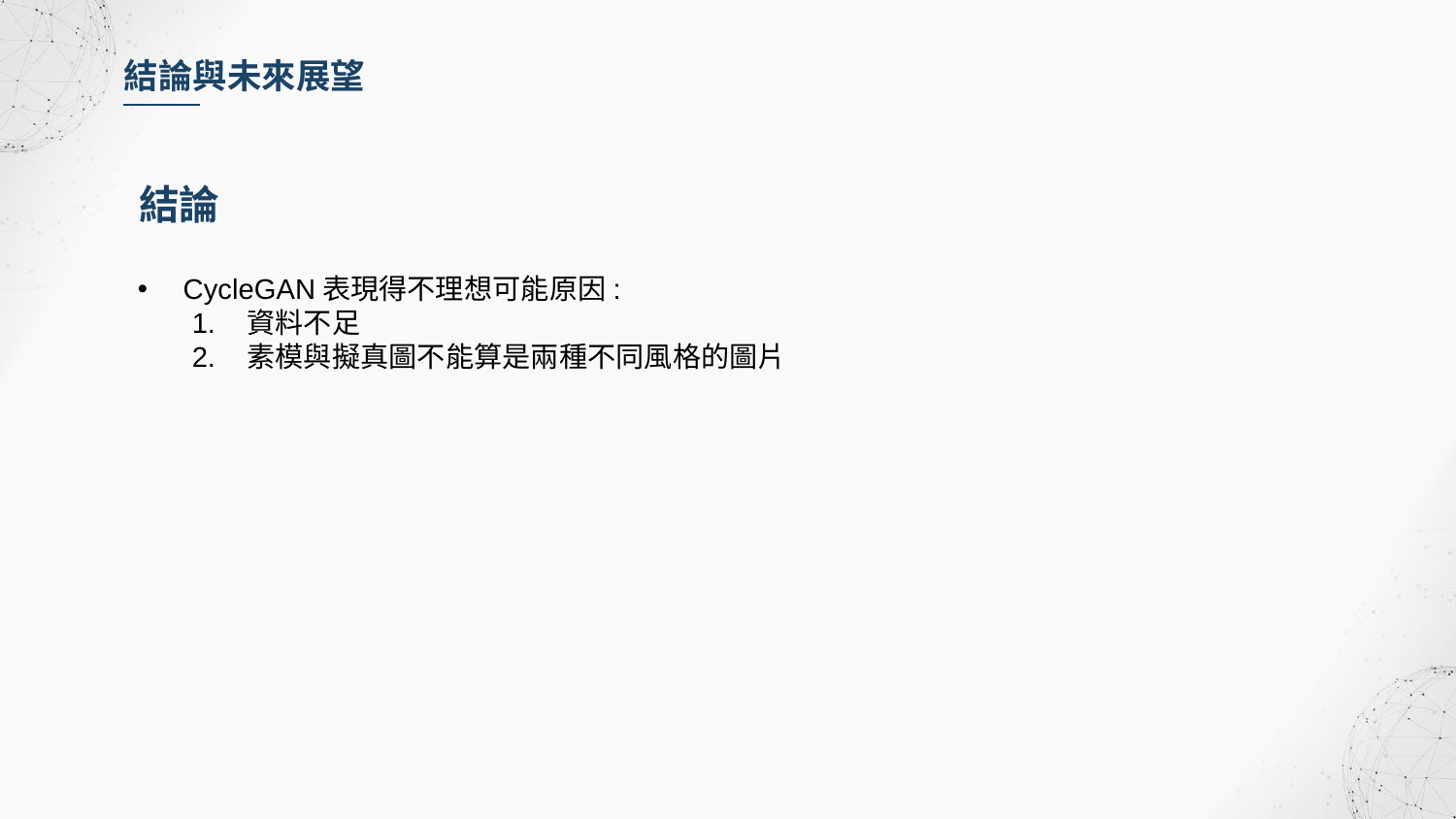

結論與未來展望
結論
CycleGAN表現得不理想可能原因:
資料不足
素模與擬真圖不能算是兩種不同風格的圖片